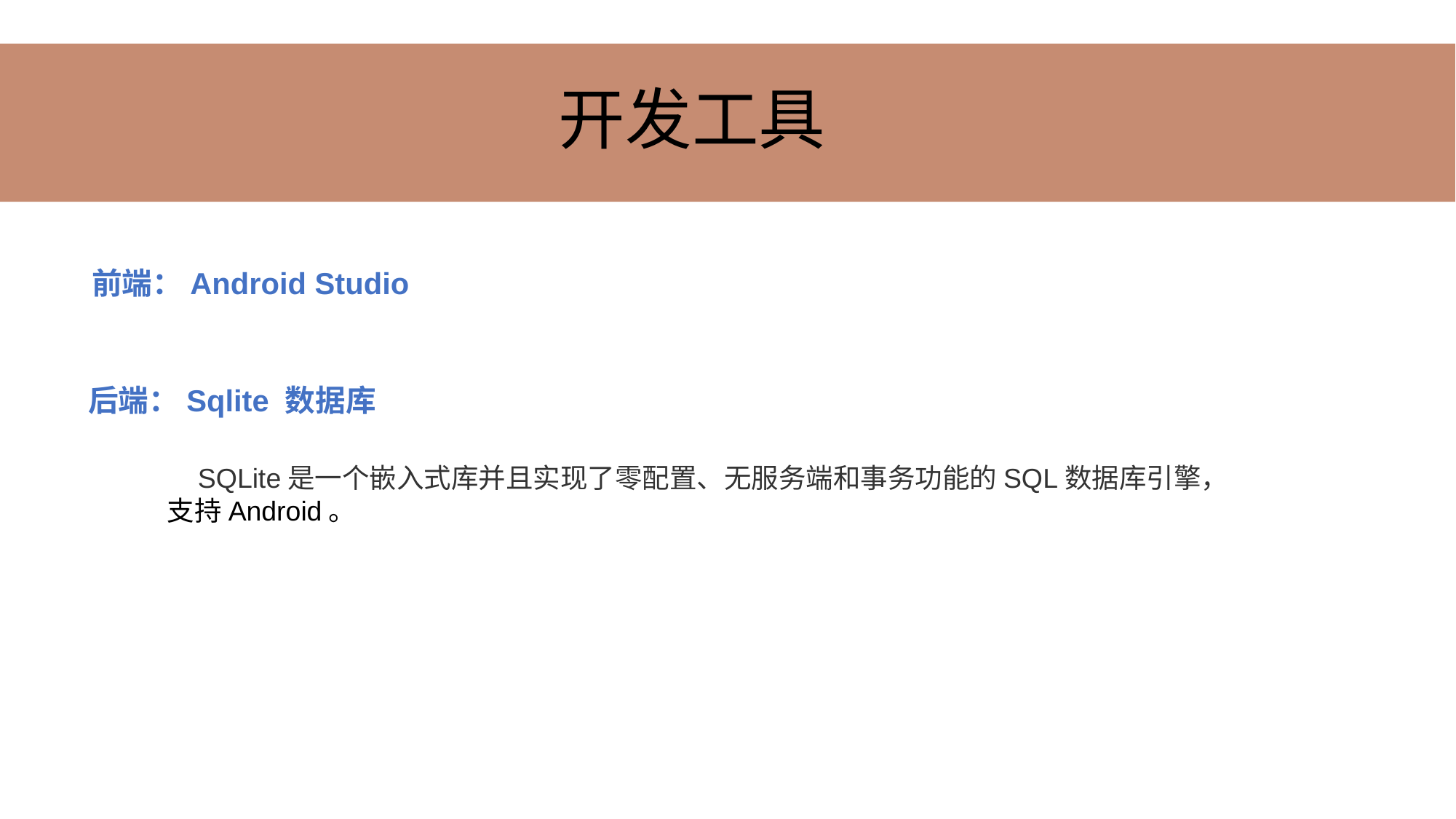

# 开发工具
前端：Android Studio
后端：Sqlite 数据库
    SQLite是一个嵌入式库并且实现了零配置、无服务端和事务功能的SQL数据库引擎，支持Android。